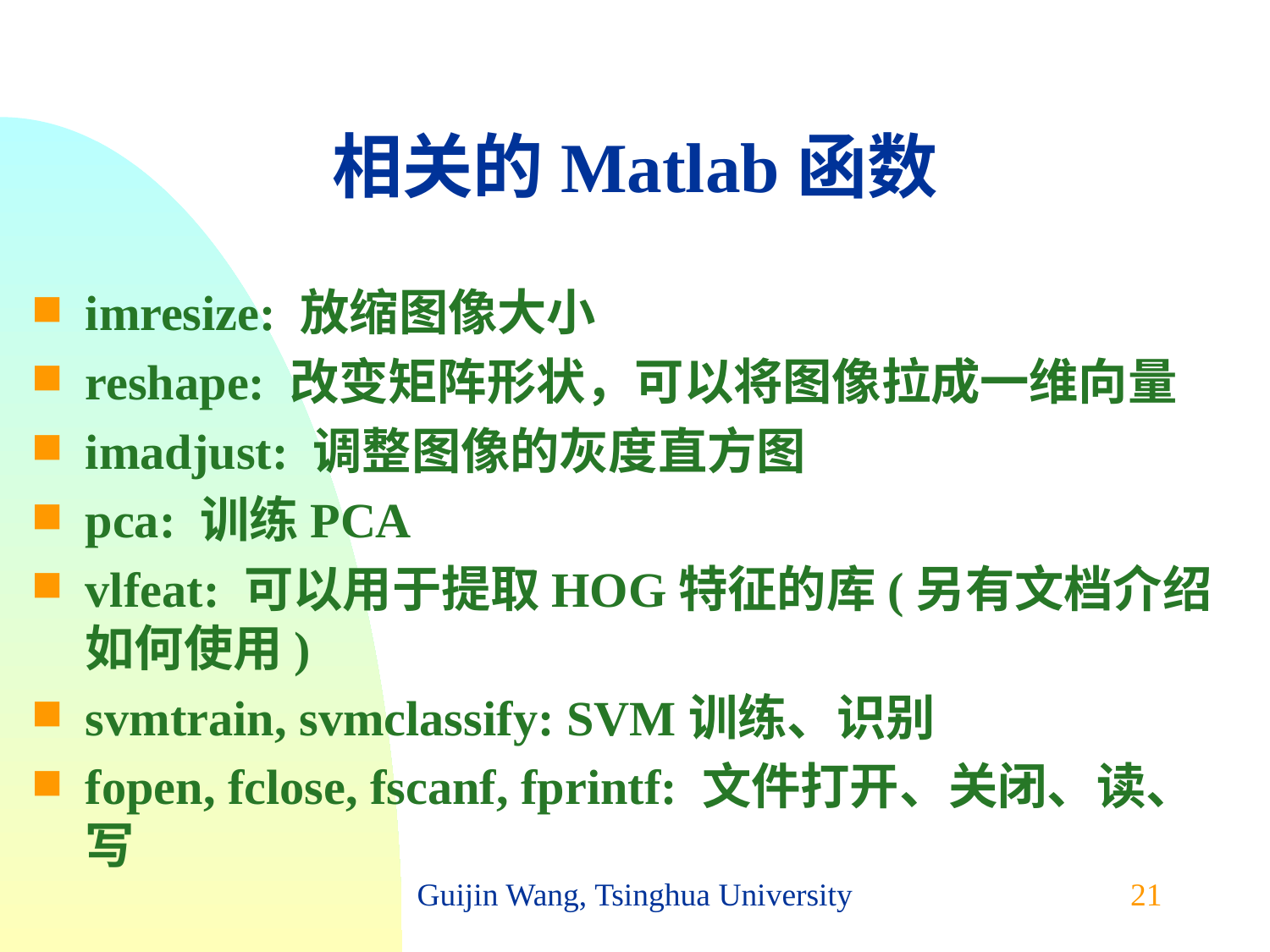

# 相关的Matlab函数
imresize: 放缩图像大小
reshape: 改变矩阵形状，可以将图像拉成一维向量
imadjust: 调整图像的灰度直方图
pca: 训练PCA
vlfeat: 可以用于提取HOG特征的库(另有文档介绍如何使用)
svmtrain, svmclassify: SVM训练、识别
fopen, fclose, fscanf, fprintf: 文件打开、关闭、读、写
Guijin Wang, Tsinghua University
21